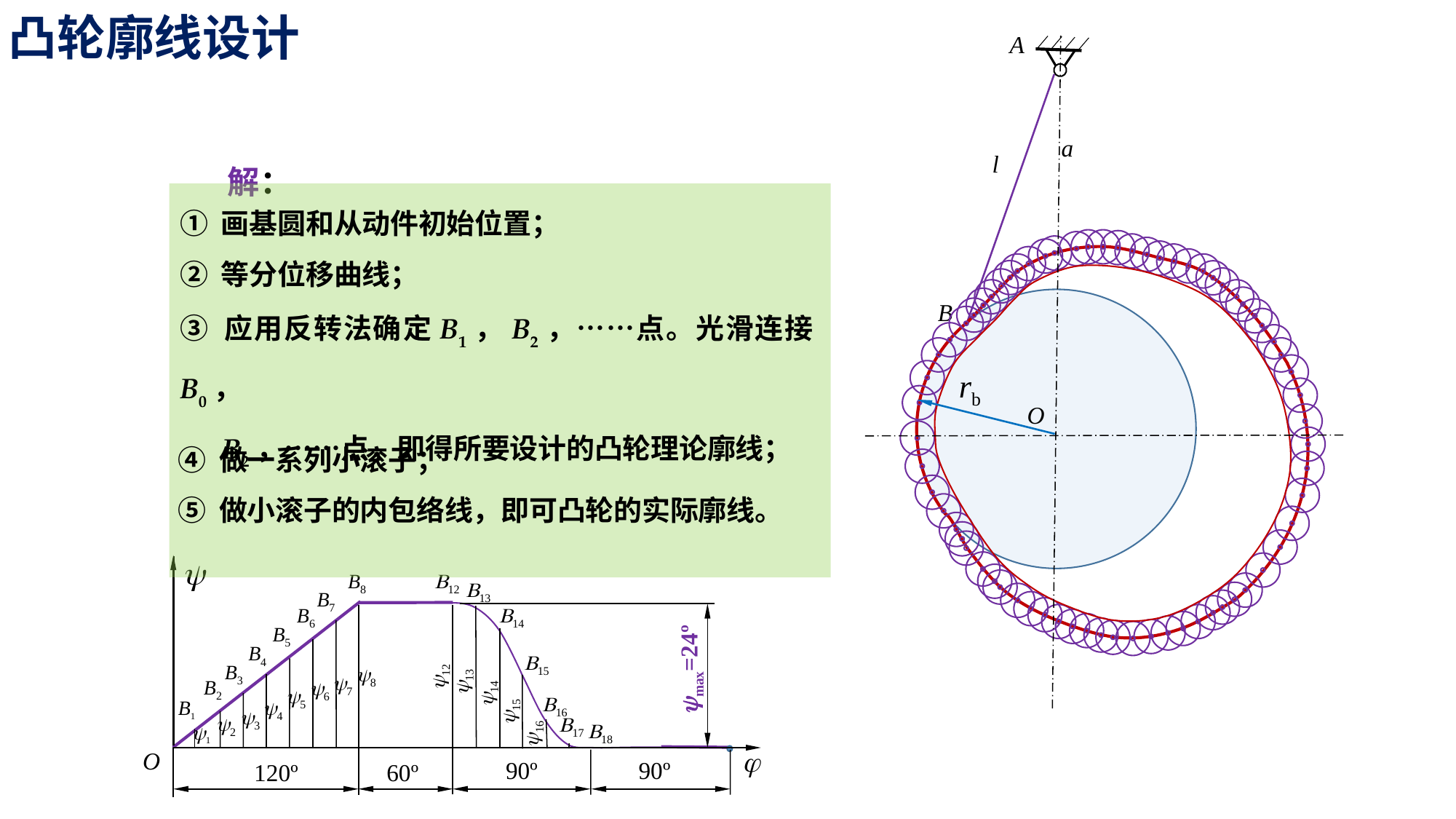

凸轮廓线设计

A

a
l

B
O

解：
① 画基圆和从动件初始位置；
② 等分位移曲线；
③ 应用反转法确定B1，B2，……点。光滑连接B0，
      B2，……点，即得所要设计的凸轮理论廓线；

rb

④ 做一系列小滚子；
⑤ 做小滚子的内包络线，即可凸轮的实际廓线。

ψ

ϕ
O

90º
90º
120º
60º

B8
Β12

Β13

ψ13

B7
ψ7

B6
ψ6
Β14
ψ14

B5
ψ5

B4
ψ4
Β15
ψ15
ψmax=24º
B3
ψ3
ψ8
ψ12
B2
ψ2
Β16
ψ16
B1
ψ1
Β17
Β18